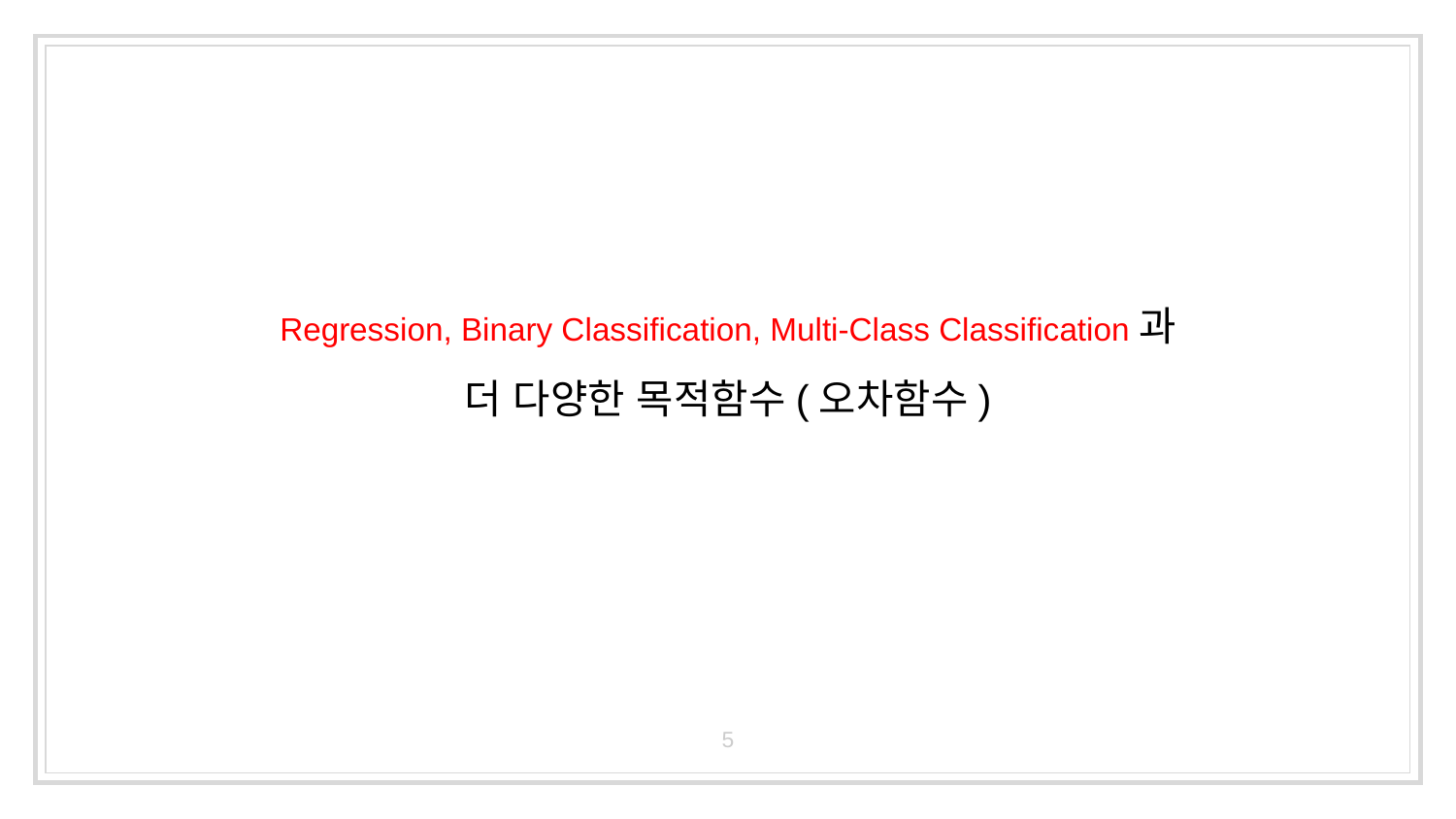

# Regression, Binary Classification, Multi-Class Classification과 더 다양한 목적함수(오차함수)
5